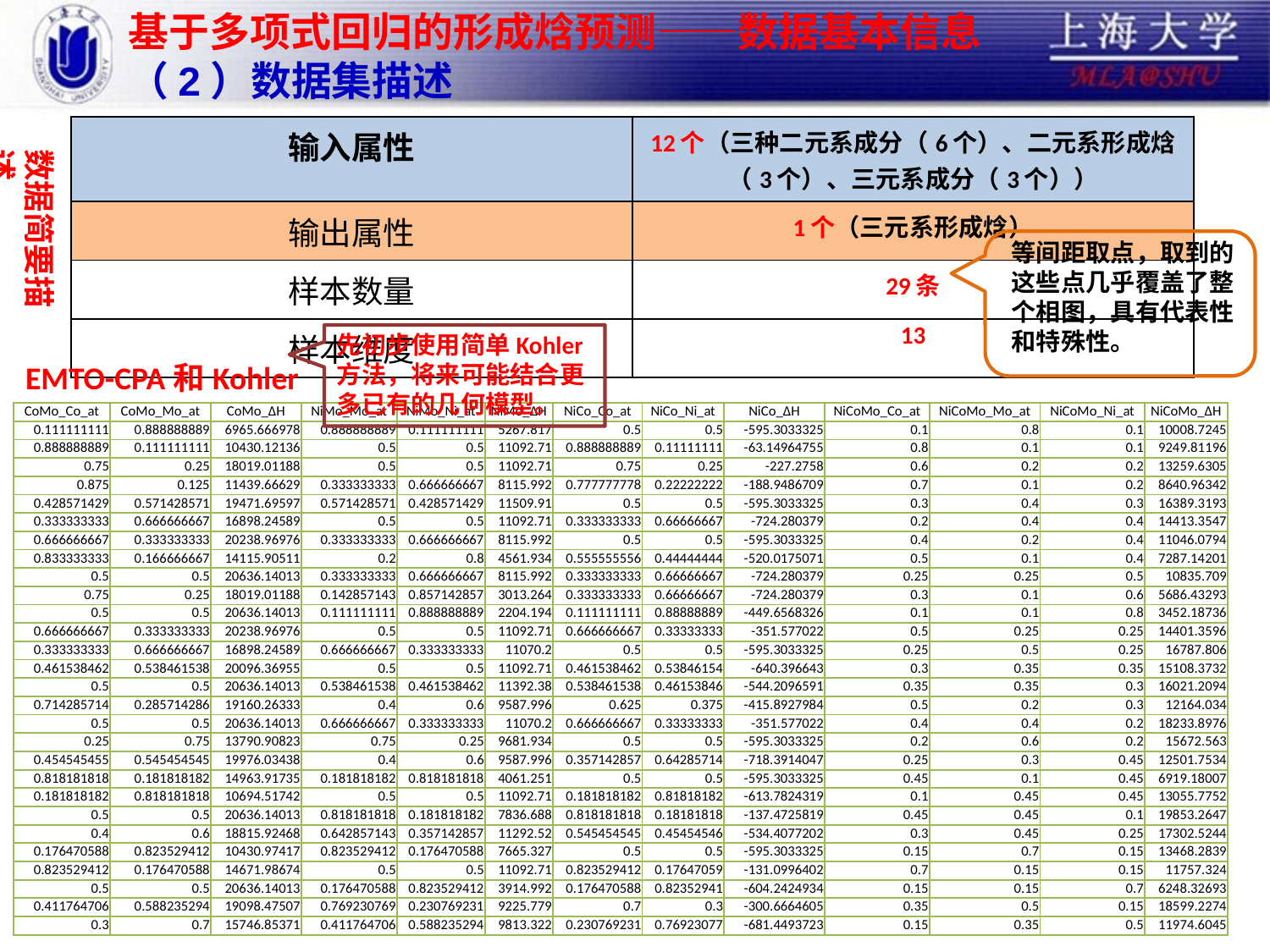

# 基于多项式回归的形成焓预测——数据基本信息 （2）数据集描述
| 输入属性 | 12个（三种二元系成分（6个）、二元系形成焓（3个）、三元系成分（3个）） |
| --- | --- |
| 输出属性 | 1个（三元系形成焓） |
| 样本数量 | 29条 |
| 样本维度 | 13 |
数据简要描述

等间距取点，取到的这些点几乎覆盖了整个相图，具有代表性和特殊性。

先初步使用简单Kohler方法，将来可能结合更多已有的几何模型。
EMTO-CPA和Kohler
| CoMo\_Co\_at | CoMo\_Mo\_at | CoMo\_ΔH | NiMo\_Mo\_at | NiMo\_Ni\_at | NiMo\_ΔH | NiCo\_Co\_at | NiCo\_Ni\_at | NiCo\_ΔH | NiCoMo\_Co\_at | NiCoMo\_Mo\_at | NiCoMo\_Ni\_at | NiCoMo\_ΔH |
| --- | --- | --- | --- | --- | --- | --- | --- | --- | --- | --- | --- | --- |
| 0.111111111 | 0.888888889 | 6965.666978 | 0.888888889 | 0.111111111 | 5267.817 | 0.5 | 0.5 | -595.3033325 | 0.1 | 0.8 | 0.1 | 10008.7245 |
| 0.888888889 | 0.111111111 | 10430.12136 | 0.5 | 0.5 | 11092.71 | 0.888888889 | 0.11111111 | -63.14964755 | 0.8 | 0.1 | 0.1 | 9249.81196 |
| 0.75 | 0.25 | 18019.01188 | 0.5 | 0.5 | 11092.71 | 0.75 | 0.25 | -227.2758 | 0.6 | 0.2 | 0.2 | 13259.6305 |
| 0.875 | 0.125 | 11439.66629 | 0.333333333 | 0.666666667 | 8115.992 | 0.777777778 | 0.22222222 | -188.9486709 | 0.7 | 0.1 | 0.2 | 8640.96342 |
| 0.428571429 | 0.571428571 | 19471.69597 | 0.571428571 | 0.428571429 | 11509.91 | 0.5 | 0.5 | -595.3033325 | 0.3 | 0.4 | 0.3 | 16389.3193 |
| 0.333333333 | 0.666666667 | 16898.24589 | 0.5 | 0.5 | 11092.71 | 0.333333333 | 0.66666667 | -724.280379 | 0.2 | 0.4 | 0.4 | 14413.3547 |
| 0.666666667 | 0.333333333 | 20238.96976 | 0.333333333 | 0.666666667 | 8115.992 | 0.5 | 0.5 | -595.3033325 | 0.4 | 0.2 | 0.4 | 11046.0794 |
| 0.833333333 | 0.166666667 | 14115.90511 | 0.2 | 0.8 | 4561.934 | 0.555555556 | 0.44444444 | -520.0175071 | 0.5 | 0.1 | 0.4 | 7287.14201 |
| 0.5 | 0.5 | 20636.14013 | 0.333333333 | 0.666666667 | 8115.992 | 0.333333333 | 0.66666667 | -724.280379 | 0.25 | 0.25 | 0.5 | 10835.709 |
| 0.75 | 0.25 | 18019.01188 | 0.142857143 | 0.857142857 | 3013.264 | 0.333333333 | 0.66666667 | -724.280379 | 0.3 | 0.1 | 0.6 | 5686.43293 |
| 0.5 | 0.5 | 20636.14013 | 0.111111111 | 0.888888889 | 2204.194 | 0.111111111 | 0.88888889 | -449.6568326 | 0.1 | 0.1 | 0.8 | 3452.18736 |
| 0.666666667 | 0.333333333 | 20238.96976 | 0.5 | 0.5 | 11092.71 | 0.666666667 | 0.33333333 | -351.577022 | 0.5 | 0.25 | 0.25 | 14401.3596 |
| 0.333333333 | 0.666666667 | 16898.24589 | 0.666666667 | 0.333333333 | 11070.2 | 0.5 | 0.5 | -595.3033325 | 0.25 | 0.5 | 0.25 | 16787.806 |
| 0.461538462 | 0.538461538 | 20096.36955 | 0.5 | 0.5 | 11092.71 | 0.461538462 | 0.53846154 | -640.396643 | 0.3 | 0.35 | 0.35 | 15108.3732 |
| 0.5 | 0.5 | 20636.14013 | 0.538461538 | 0.461538462 | 11392.38 | 0.538461538 | 0.46153846 | -544.2096591 | 0.35 | 0.35 | 0.3 | 16021.2094 |
| 0.714285714 | 0.285714286 | 19160.26333 | 0.4 | 0.6 | 9587.996 | 0.625 | 0.375 | -415.8927984 | 0.5 | 0.2 | 0.3 | 12164.034 |
| 0.5 | 0.5 | 20636.14013 | 0.666666667 | 0.333333333 | 11070.2 | 0.666666667 | 0.33333333 | -351.577022 | 0.4 | 0.4 | 0.2 | 18233.8976 |
| 0.25 | 0.75 | 13790.90823 | 0.75 | 0.25 | 9681.934 | 0.5 | 0.5 | -595.3033325 | 0.2 | 0.6 | 0.2 | 15672.563 |
| 0.454545455 | 0.545454545 | 19976.03438 | 0.4 | 0.6 | 9587.996 | 0.357142857 | 0.64285714 | -718.3914047 | 0.25 | 0.3 | 0.45 | 12501.7534 |
| 0.818181818 | 0.181818182 | 14963.91735 | 0.181818182 | 0.818181818 | 4061.251 | 0.5 | 0.5 | -595.3033325 | 0.45 | 0.1 | 0.45 | 6919.18007 |
| 0.181818182 | 0.818181818 | 10694.51742 | 0.5 | 0.5 | 11092.71 | 0.181818182 | 0.81818182 | -613.7824319 | 0.1 | 0.45 | 0.45 | 13055.7752 |
| 0.5 | 0.5 | 20636.14013 | 0.818181818 | 0.181818182 | 7836.688 | 0.818181818 | 0.18181818 | -137.4725819 | 0.45 | 0.45 | 0.1 | 19853.2647 |
| 0.4 | 0.6 | 18815.92468 | 0.642857143 | 0.357142857 | 11292.52 | 0.545454545 | 0.45454546 | -534.4077202 | 0.3 | 0.45 | 0.25 | 17302.5244 |
| 0.176470588 | 0.823529412 | 10430.97417 | 0.823529412 | 0.176470588 | 7665.327 | 0.5 | 0.5 | -595.3033325 | 0.15 | 0.7 | 0.15 | 13468.2839 |
| 0.823529412 | 0.176470588 | 14671.98674 | 0.5 | 0.5 | 11092.71 | 0.823529412 | 0.17647059 | -131.0996402 | 0.7 | 0.15 | 0.15 | 11757.324 |
| 0.5 | 0.5 | 20636.14013 | 0.176470588 | 0.823529412 | 3914.992 | 0.176470588 | 0.82352941 | -604.2424934 | 0.15 | 0.15 | 0.7 | 6248.32693 |
| 0.411764706 | 0.588235294 | 19098.47507 | 0.769230769 | 0.230769231 | 9225.779 | 0.7 | 0.3 | -300.6664605 | 0.35 | 0.5 | 0.15 | 18599.2274 |
| 0.3 | 0.7 | 15746.85371 | 0.411764706 | 0.588235294 | 9813.322 | 0.230769231 | 0.76923077 | -681.4493723 | 0.15 | 0.35 | 0.5 | 11974.6045 |